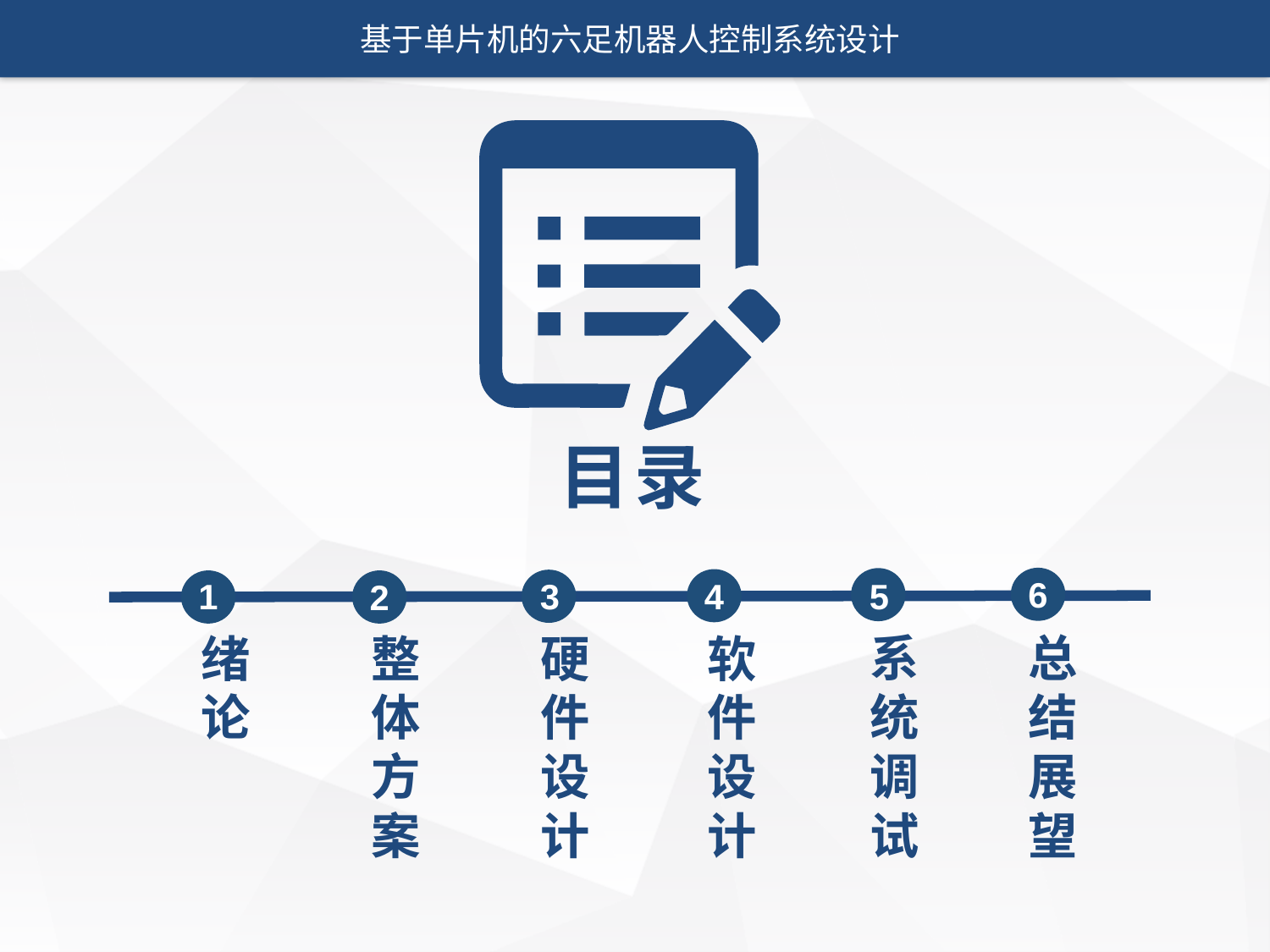

基于单片机的六足机器人控制系统设计

目录
6

4

3

1

5

2

绪论

整体方案

硬件设计

软件设计

系统调试
总结展望